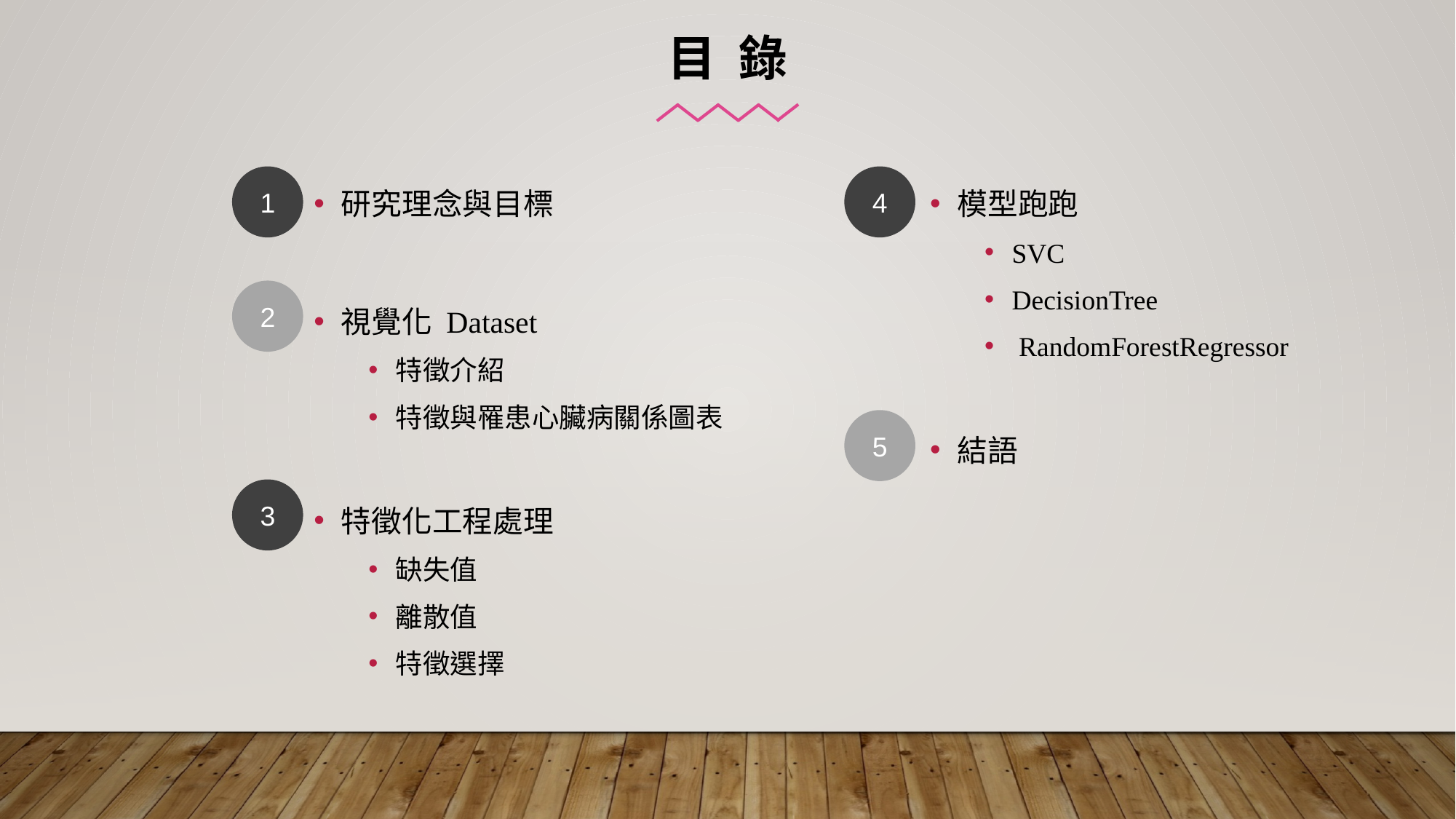

目  錄
1
4
研究理念與目標

視覺化 Dataset
特徵介紹
特徵與罹患心臟病關係圖表

特徵化工程處理
缺失值
離散值
特徵選擇

模型跑跑
SVC
DecisionTree
 RandomForestRegressor

結語

2
5
3